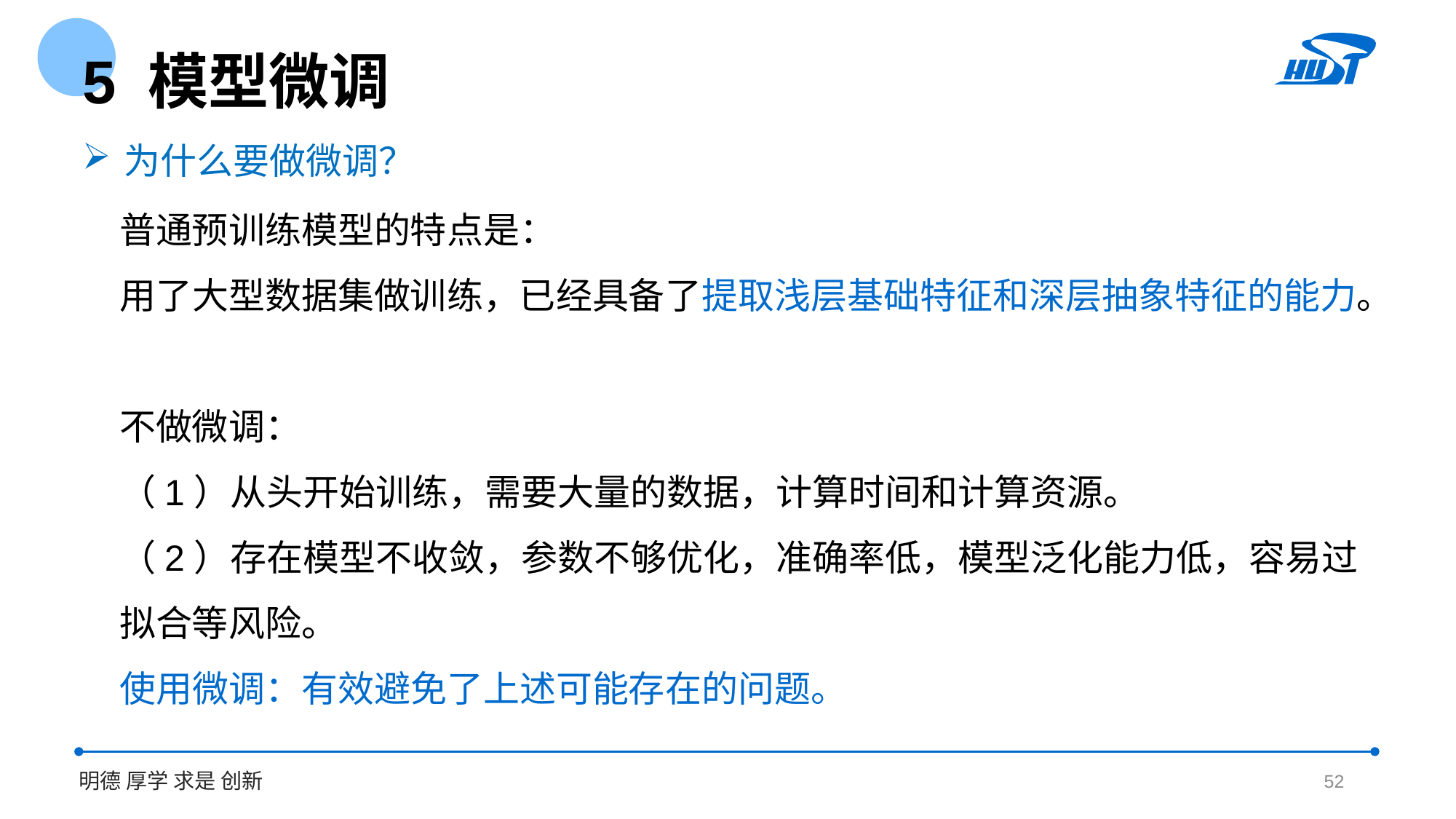

5 模型微调

为什么要做微调？
普通预训练模型的特点是：
用了大型数据集做训练，已经具备了提取浅层基础特征和深层抽象特征的能力。

不做微调：
（1）从头开始训练，需要大量的数据，计算时间和计算资源。
（2）存在模型不收敛，参数不够优化，准确率低，模型泛化能力低，容易过拟合等风险。
使用微调：有效避免了上述可能存在的问题。

52